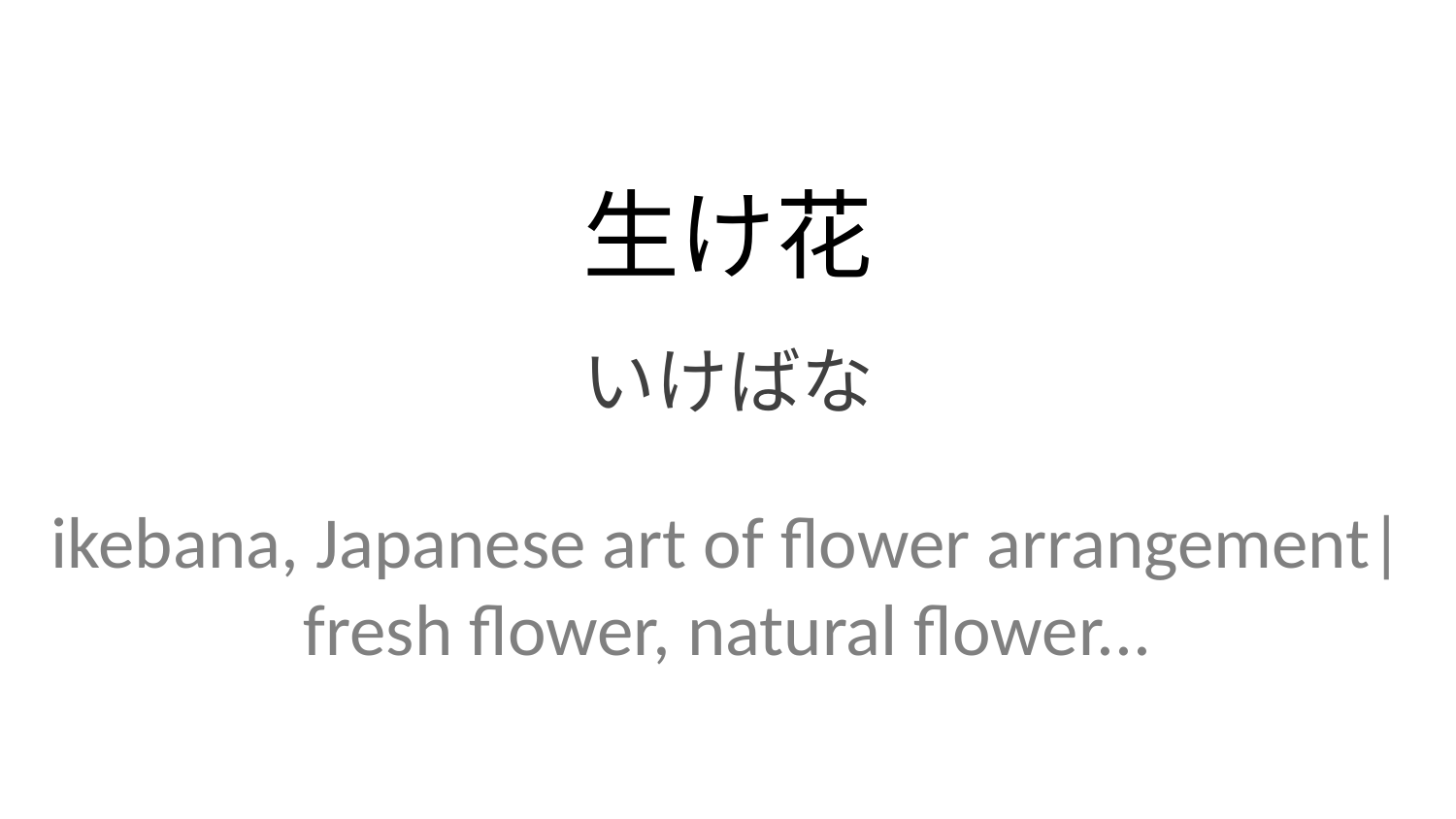

生け花

いけばな
ikebana, Japanese art of flower arrangement| fresh flower, natural flower...